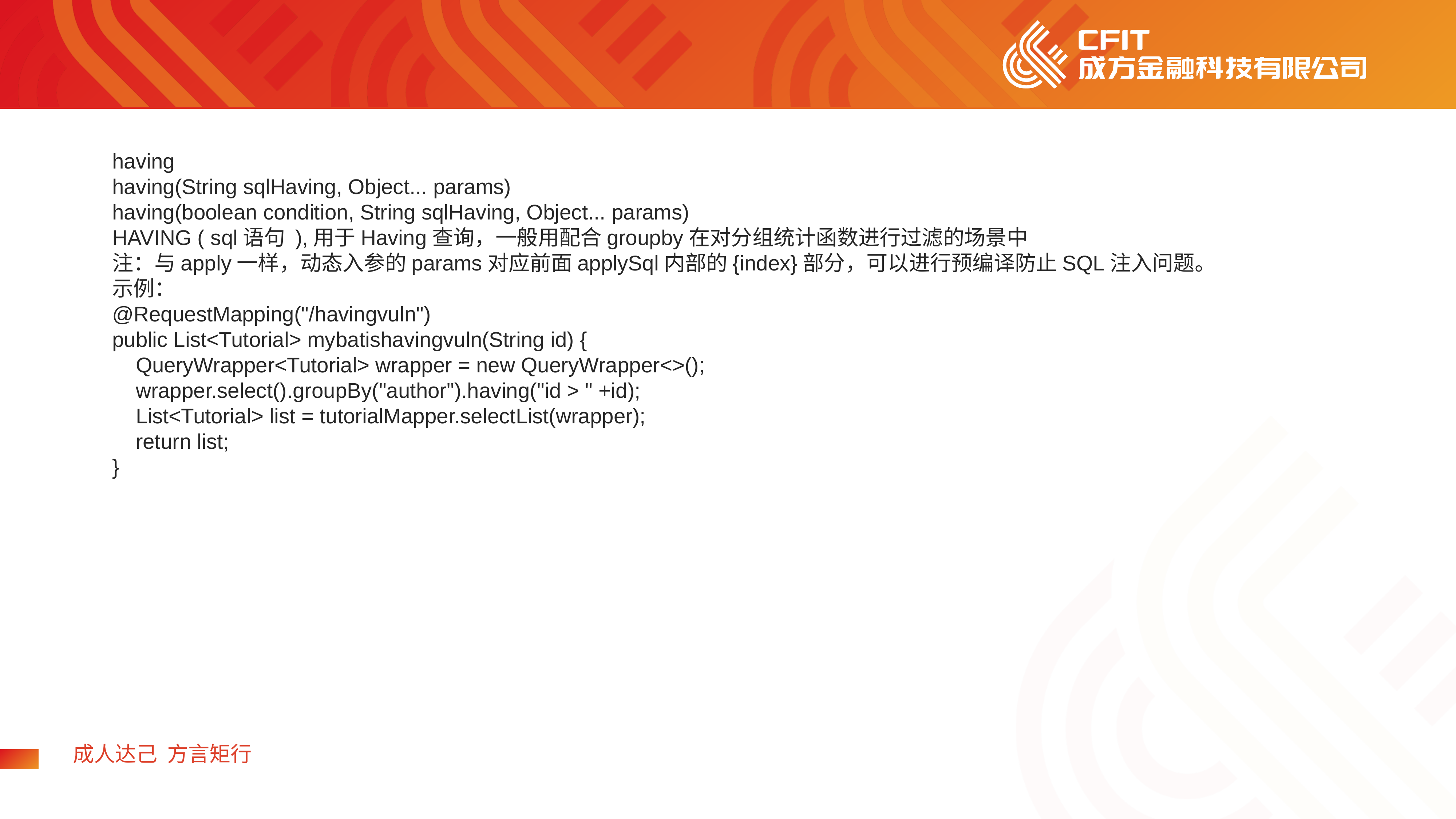

having
having(String sqlHaving, Object... params)
having(boolean condition, String sqlHaving, Object... params)
HAVING ( sql语句 ),用于Having查询，一般用配合groupby在对分组统计函数进行过滤的场景中
注：与apply一样，动态入参的params对应前面applySql内部的{index}部分，可以进行预编译防止SQL注入问题。
示例：
@RequestMapping("/havingvuln")
public List<Tutorial> mybatishavingvuln(String id) {
    QueryWrapper<Tutorial> wrapper = new QueryWrapper<>();
    wrapper.select().groupBy("author").having("id > " +id);
    List<Tutorial> list = tutorialMapper.selectList(wrapper);
    return list;
}